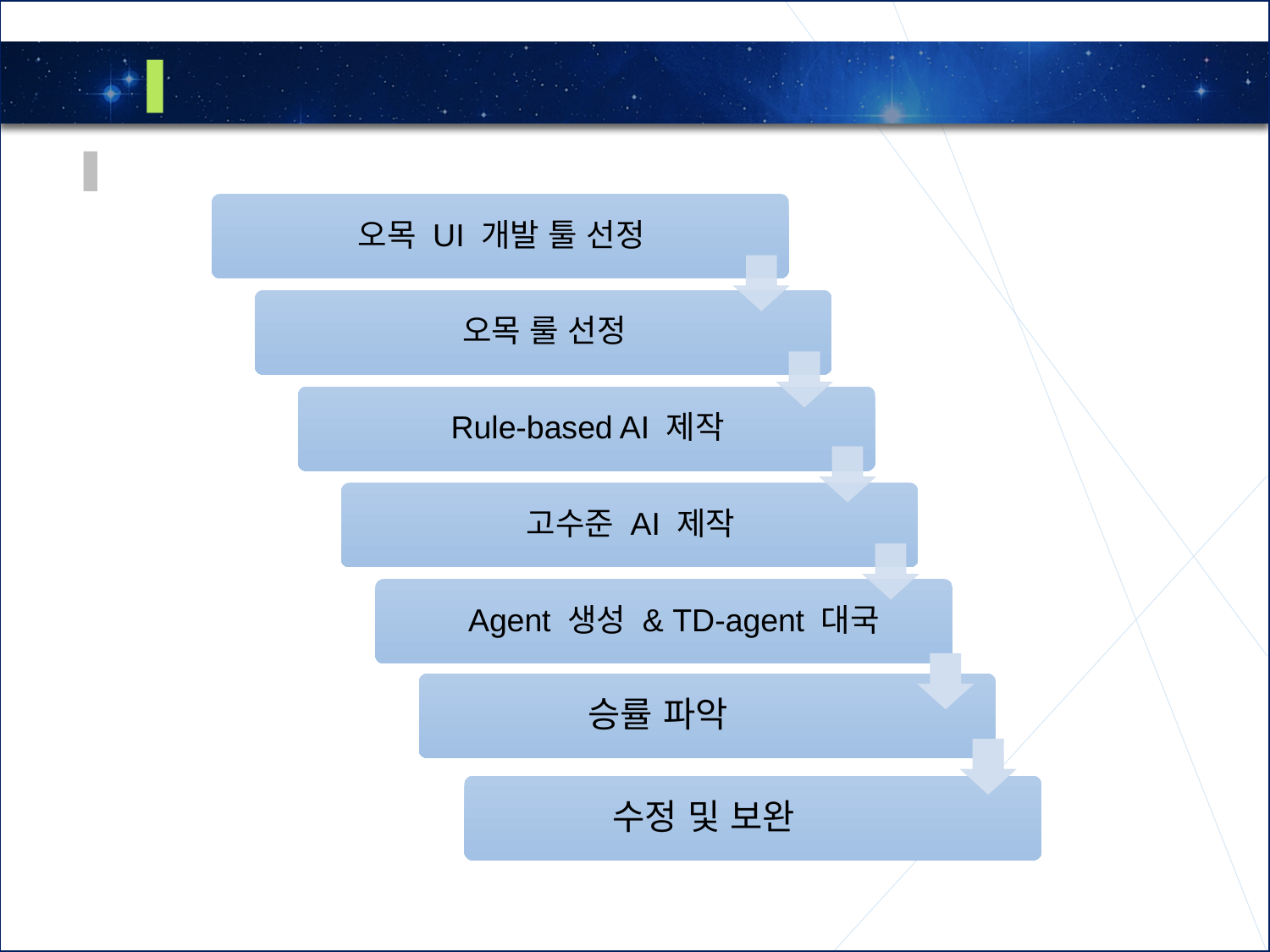

1
전체 계획

오목 UI 개발 툴 선정
오목 룰 선정
Rule-based AI 제작
고수준 AI 제작
  Agent 생성 & TD-agent 대국

승률 파악

수정 및 보완